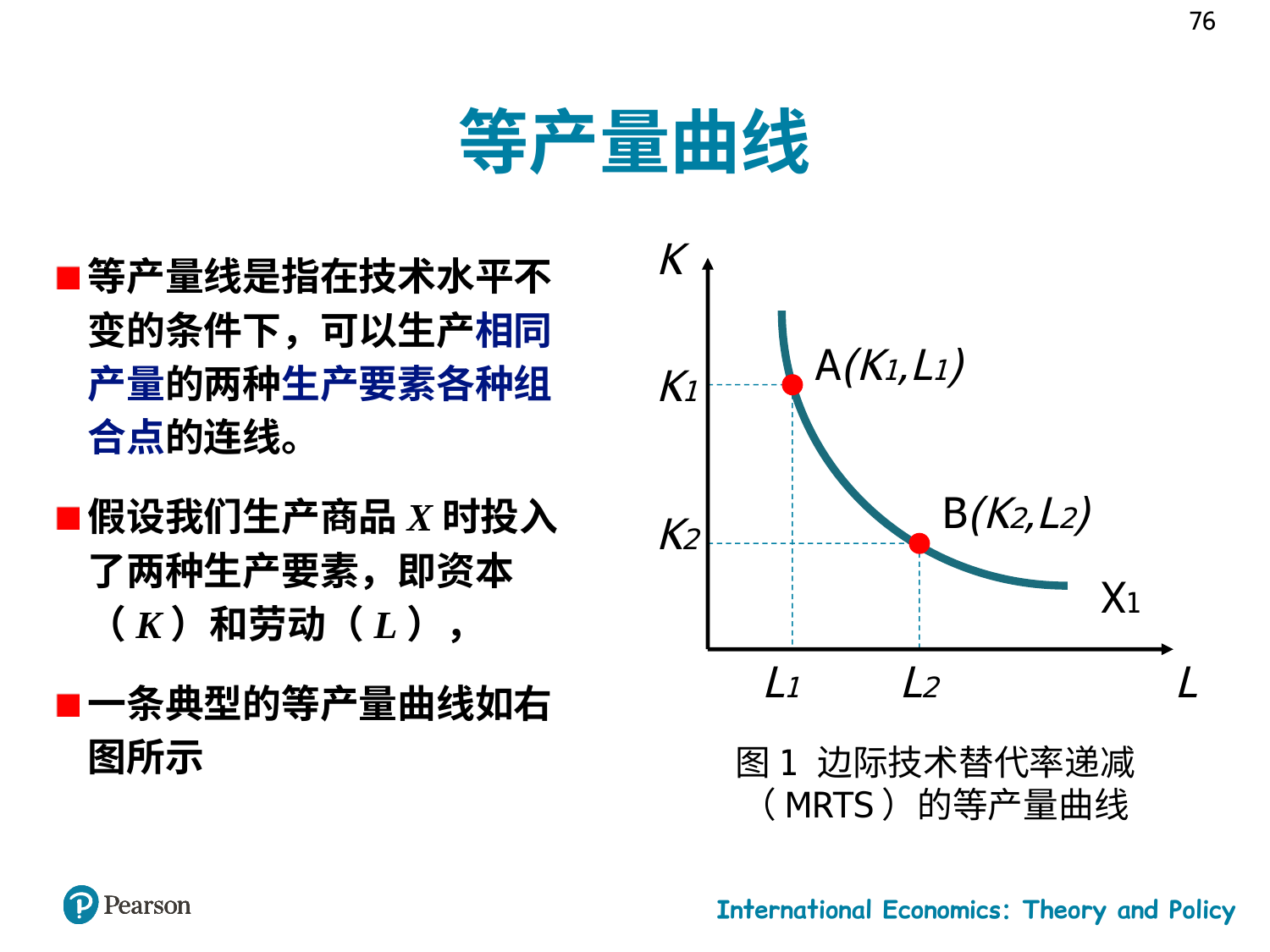

76
# 等产量曲线
K
等产量线是指在技术水平不变的条件下，可以生产相同产量的两种生产要素各种组合点的连线。
假设我们生产商品X时投入了两种生产要素，即资本（K）和劳动（L），
一条典型的等产量曲线如右图所示

A(K1,L1)
K1

B(K2,L2)
K2

X1

L1
L2
L
图1 边际技术替代率递减（MRTS）的等产量曲线